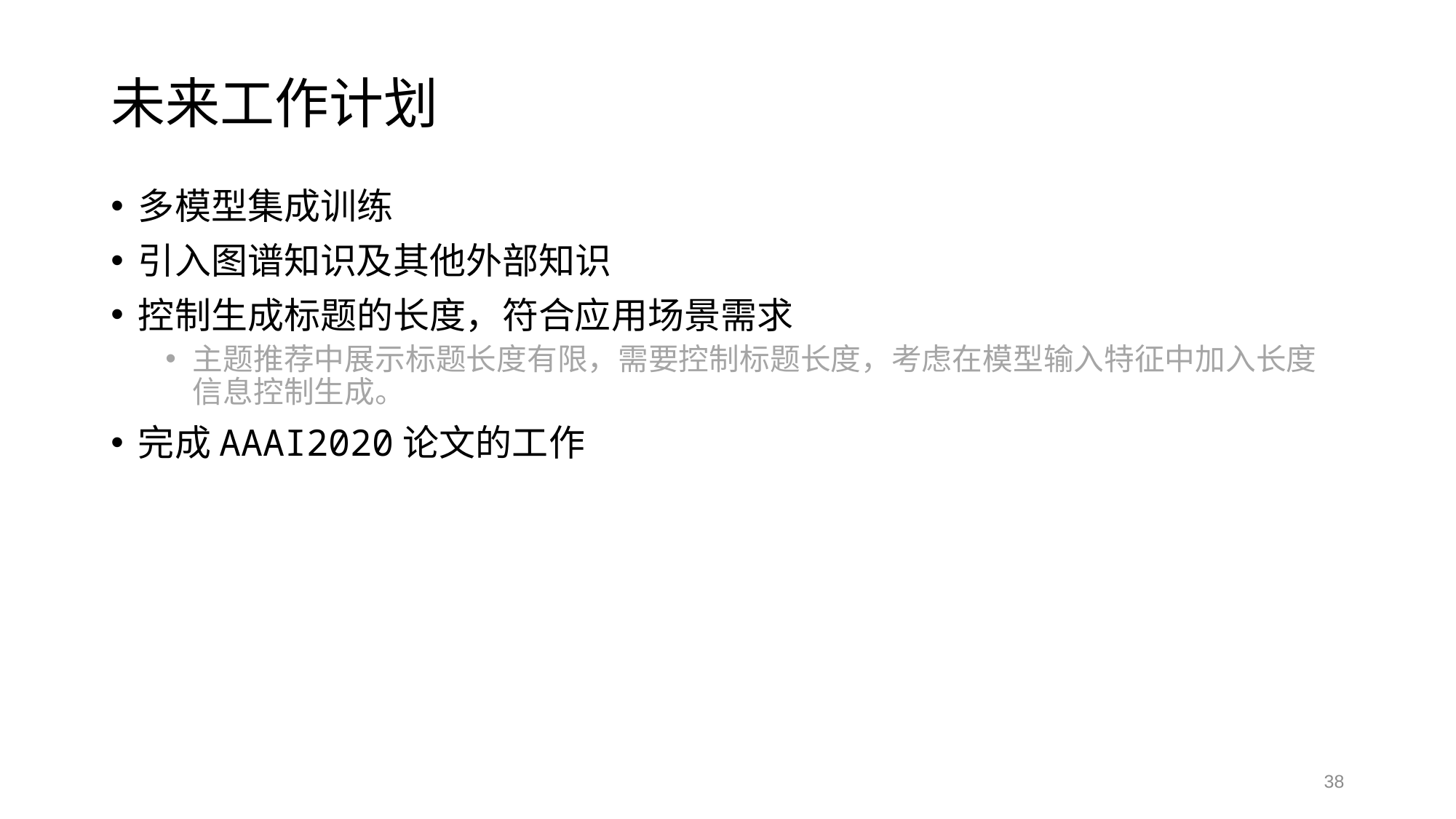

# 未来工作计划
多模型集成训练
引入图谱知识及其他外部知识
控制生成标题的长度，符合应用场景需求
主题推荐中展示标题长度有限，需要控制标题长度，考虑在模型输入特征中加入长度信息控制生成。
完成AAAI2020论文的工作
38